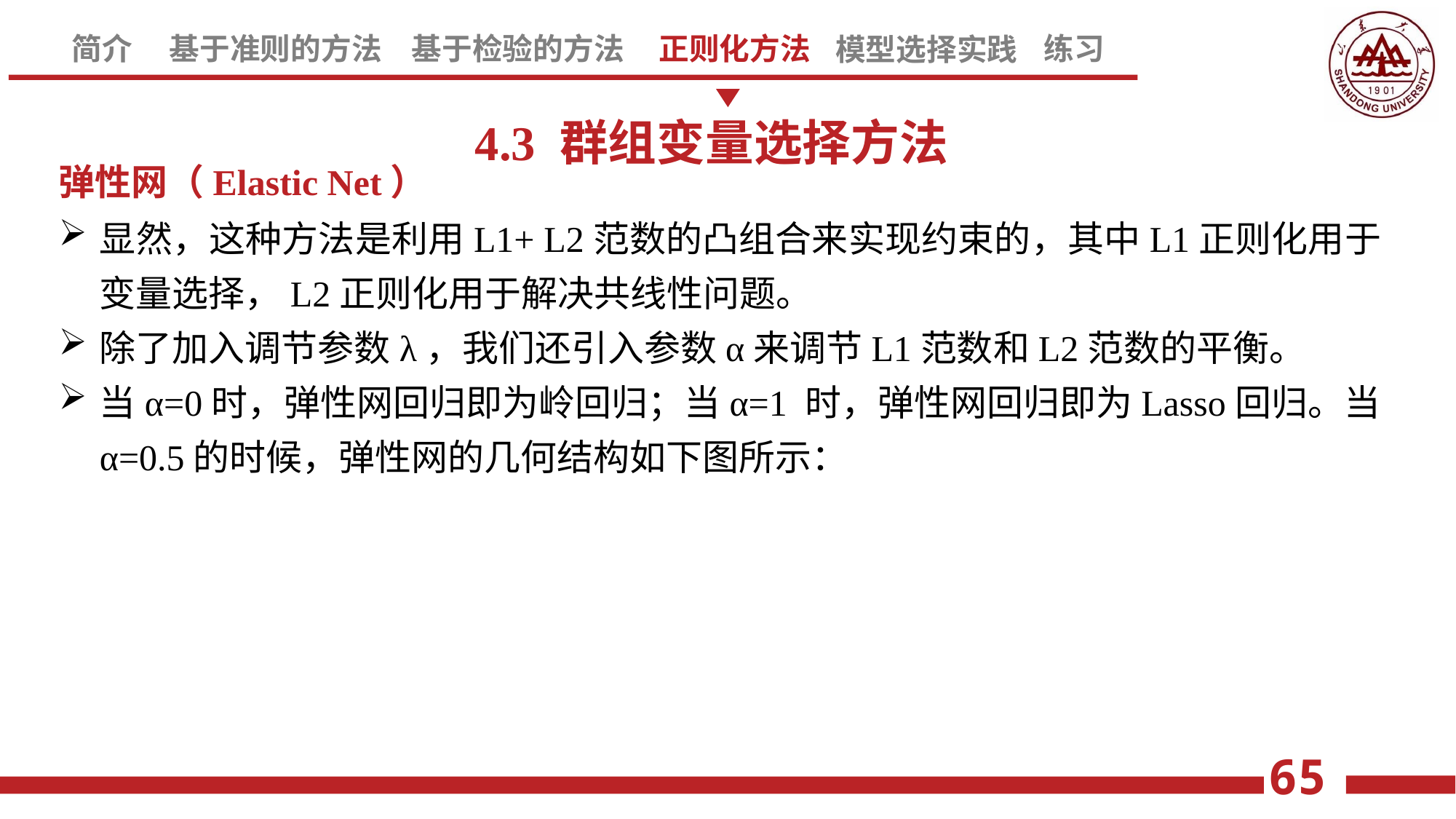

4.3 群组变量选择方法
弹性网（Elastic Net）
显然，这种方法是利用L1+ L2范数的凸组合来实现约束的，其中L1正则化用于变量选择，L2正则化用于解决共线性问题。
除了加入调节参数λ，我们还引入参数α来调节L1范数和L2范数的平衡。
当α=0时，弹性网回归即为岭回归；当α=1 时，弹性网回归即为Lasso回归。当α=0.5的时候，弹性网的几何结构如下图所示：